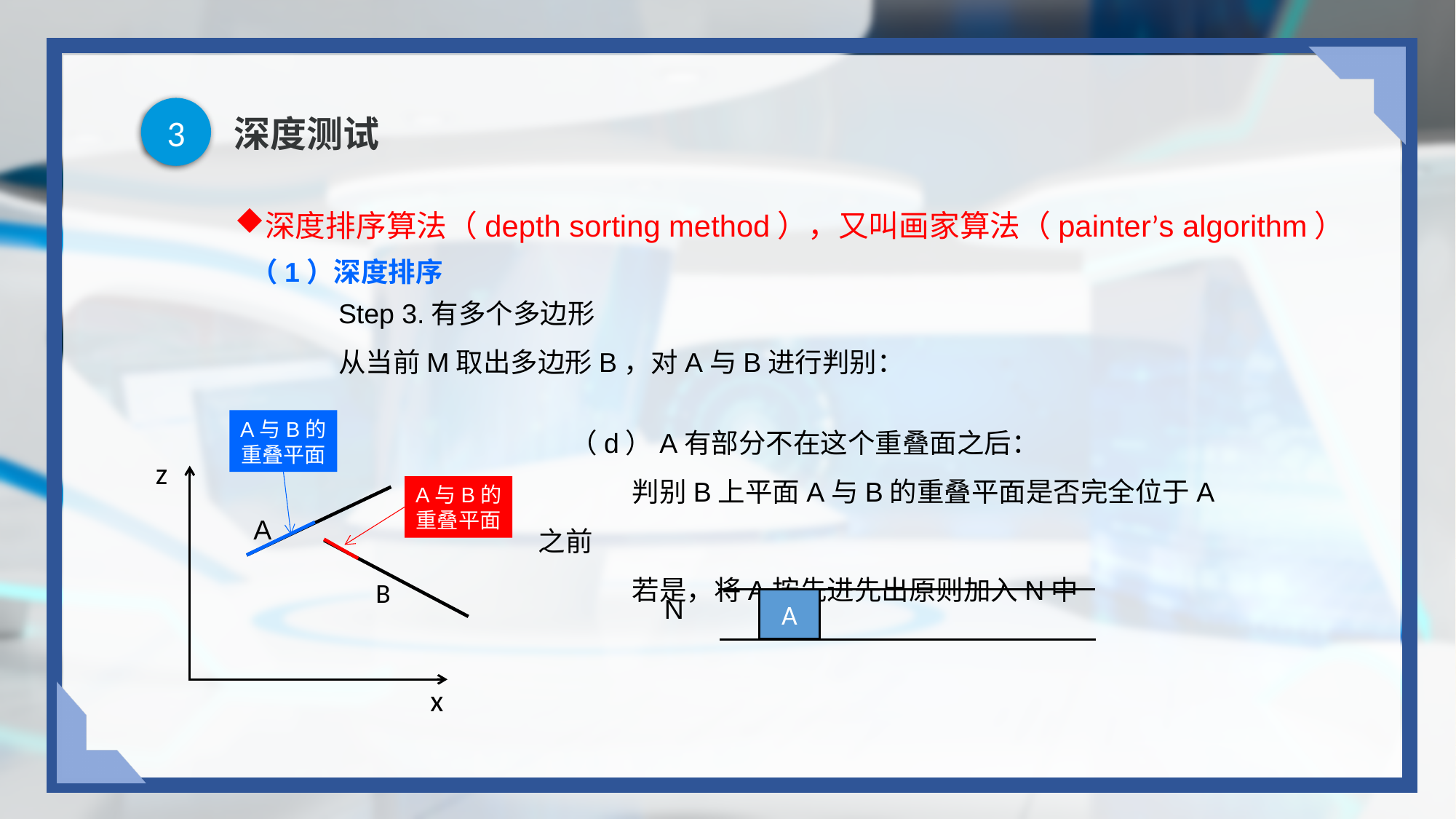

3
# 深度测试
深度排序算法（depth sorting method），又叫画家算法（painter’s algorithm）
（1）深度排序
Step 3.有多个多边形
从当前M取出多边形B，对A与B进行判别：
（d）A有部分不在这个重叠面之后：
         判别B上平面A与B的重叠平面是否完全位于A之前
         若是，将A按先进先出原则加入N中

A与B的
重叠平面
z
A与B的
重叠平面
A
B
N
A
x